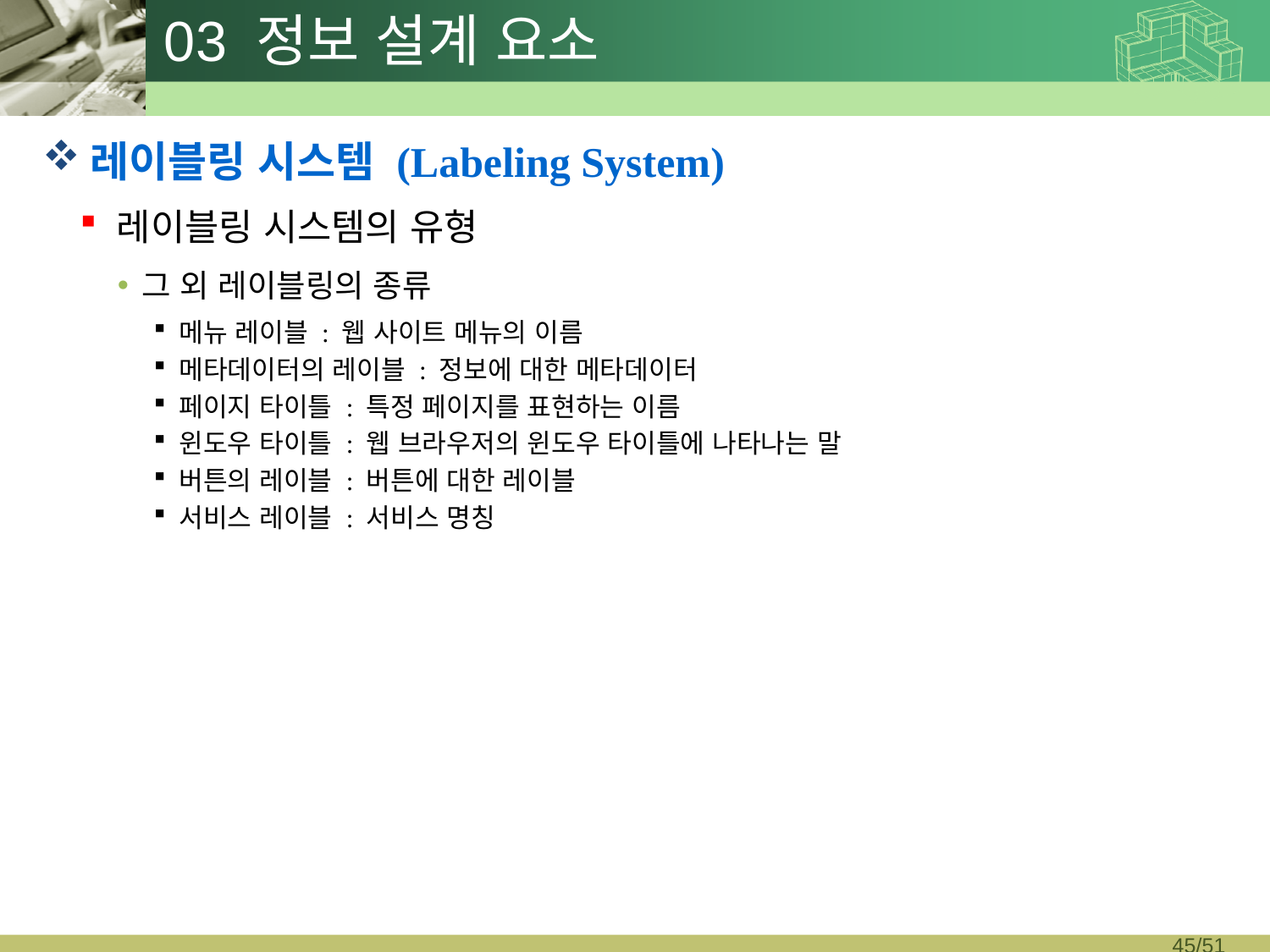

# 03 정보 설계 요소
레이블링 시스템 (Labeling System)
레이블링 시스템의 유형
그 외 레이블링의 종류
메뉴 레이블 : 웹 사이트 메뉴의 이름
메타데이터의 레이블 : 정보에 대한 메타데이터
페이지 타이틀 : 특정 페이지를 표현하는 이름
윈도우 타이틀 : 웹 브라우저의 윈도우 타이틀에 나타나는 말
버튼의 레이블 : 버튼에 대한 레이블
서비스 레이블 : 서비스 명칭